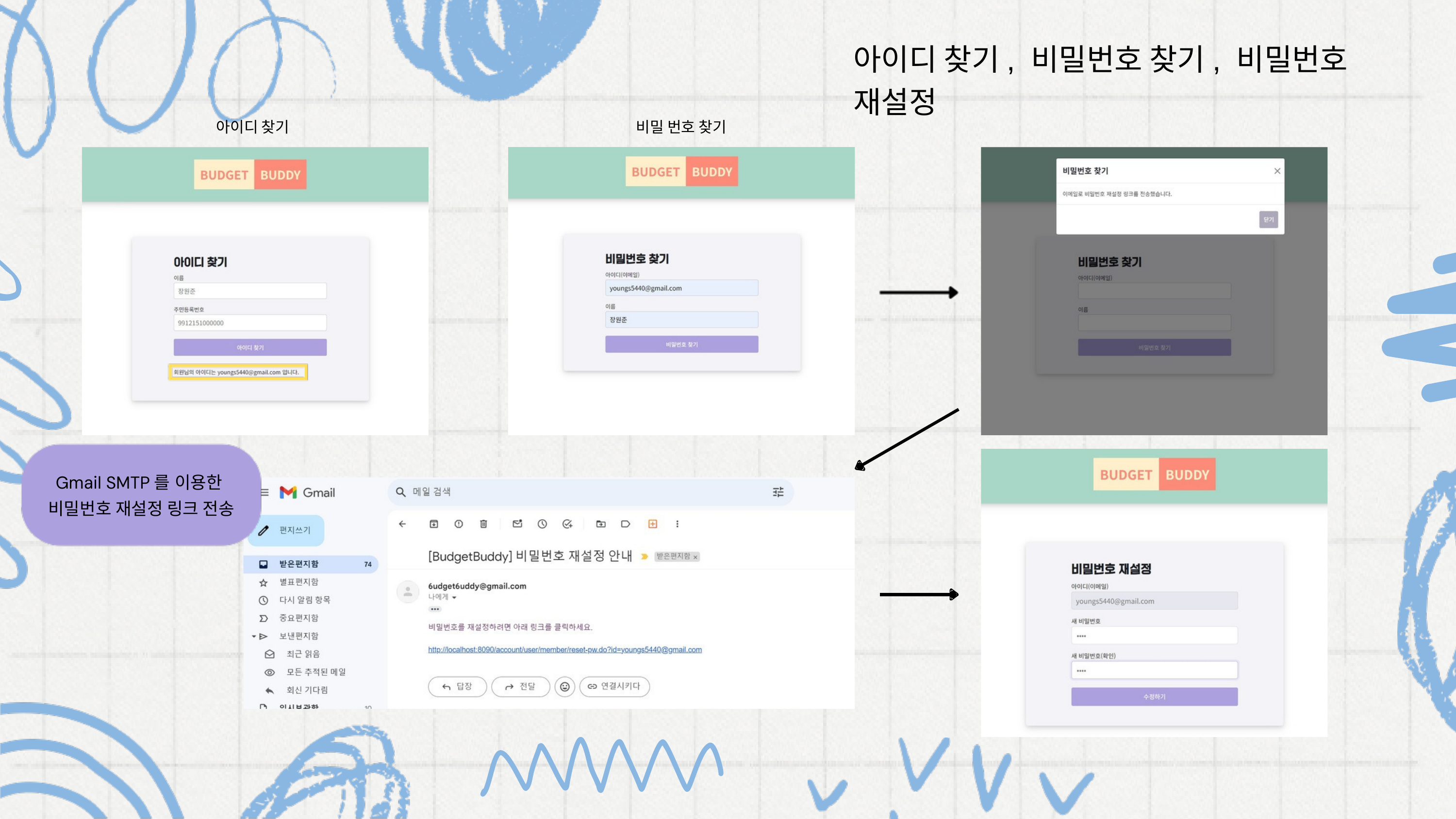

아이디 찾기, 비밀번호 찾기, 비밀번호 재설정
아이디 찾기
비밀 번호 찾기

Gmail SMTP를 이용한
비밀번호 재설정 링크 전송